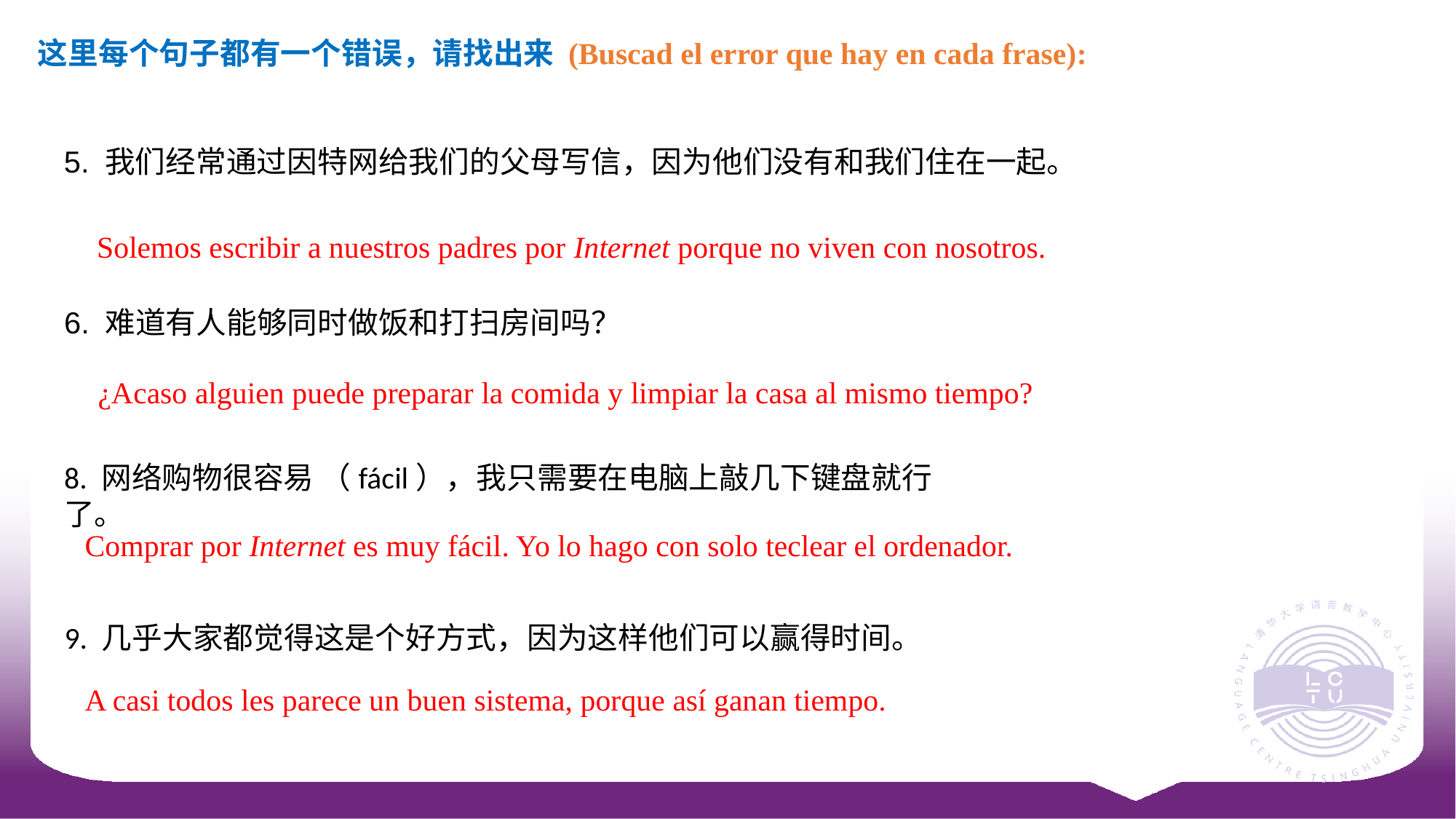

这里每个句子都有一个错误，请找出来 (Buscad el error que hay en cada frase):
5. 我们经常通过因特网给我们的父母写信，因为他们没有和我们住在一起。
Solemos escribir a nuestros padres por Internet porque no viven con nosotros.
6. 难道有人能够同时做饭和打扫房间吗？
¿Acaso alguien puede preparar la comida y limpiar la casa al mismo tiempo?
8. 网络购物很容易 （fácil），我只需要在电脑上敲几下键盘就行了。
Comprar por Internet es muy fácil. Yo lo hago con solo teclear el ordenador.
9. 几乎大家都觉得这是个好方式，因为这样他们可以赢得时间。
A casi todos les parece un buen sistema, porque así ganan tiempo.